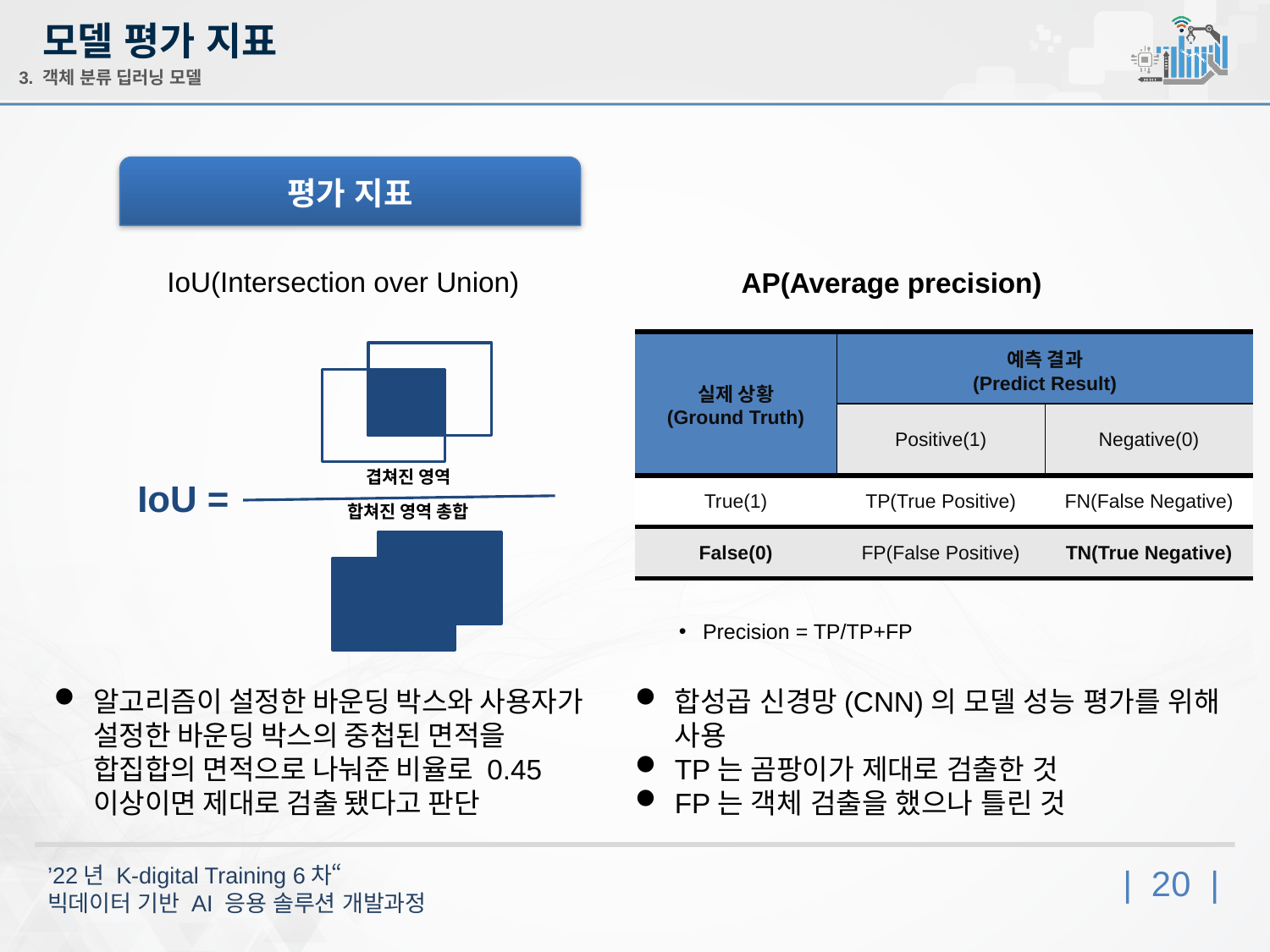

모델 평가 지표
3. 객체 분류 딥러닝 모델
평가 지표
# IoU(Intersection over Union)
AP(Average precision)
| 실제 상황 (Ground Truth) | 예측 결과 (Predict Result) |  |
| --- | --- | --- |
|  | Positive(1) | Negative(0) |
| True(1) | TP(True Positive) | FN(False Negative) |
| False(0) | FP(False Positive) | TN(True Negative) |

겹쳐진 영역
IoU =
합쳐진 영역 총합

Precision = TP/TP+FP
알고리즘이 설정한 바운딩 박스와 사용자가 설정한 바운딩 박스의 중첩된 면적을 합집합의 면적으로 나눠준 비율로 0.45 이상이면 제대로 검출 됐다고 판단
합성곱 신경망(CNN)의 모델 성능 평가를 위해 사용
TP는 곰팡이가 제대로 검출한 것
FP는 객체 검출을 했으나 틀린 것